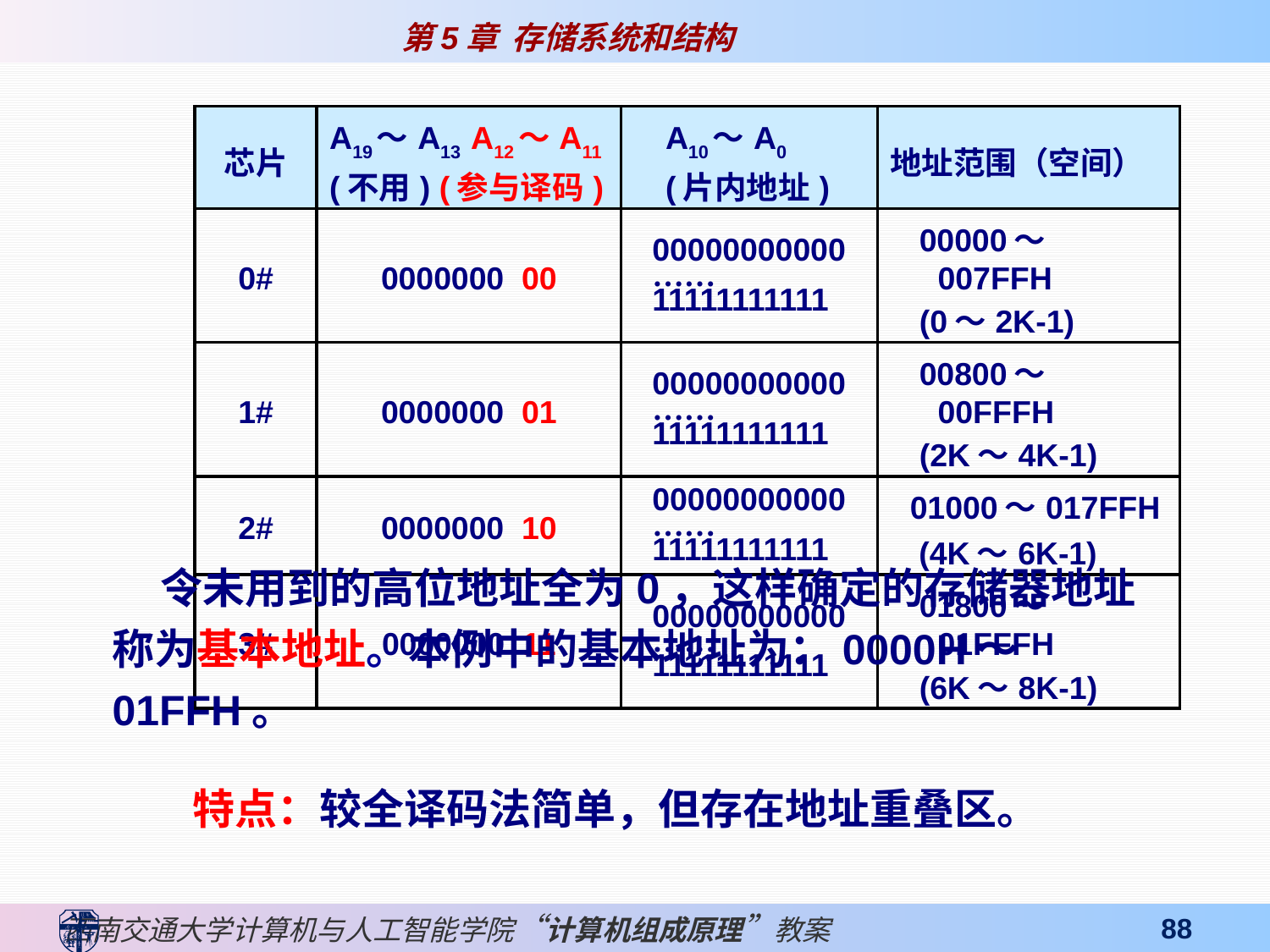

| 芯片 | A19～A13 A12～A11 (不用) (参与译码) | A10～A0 (片内地址) | 地址范围（空间） |
| --- | --- | --- | --- |
| 0# | 0000000 00 | 00000000000 …… 11111111111 | 00000～007FFH (0～2K-1) |
| 1# | 0000000 01 | 00000000000 …… 11111111111 | 00800～00FFFH (2K～4K-1) |
| 2# | 0000000 10 | 00000000000 …… 11111111111 | 01000～017FFH (4K～6K-1) |
| 3# | 0000000 11 | 00000000000 …… 11111111111 | 01800～01FFFH (6K～8K-1) |
    令未用到的高位地址全为0，这样确定的存储器地址称为基本地址。本例中的基本地址为：0000H～01FFH。
特点：较全译码法简单，但存在地址重叠区。